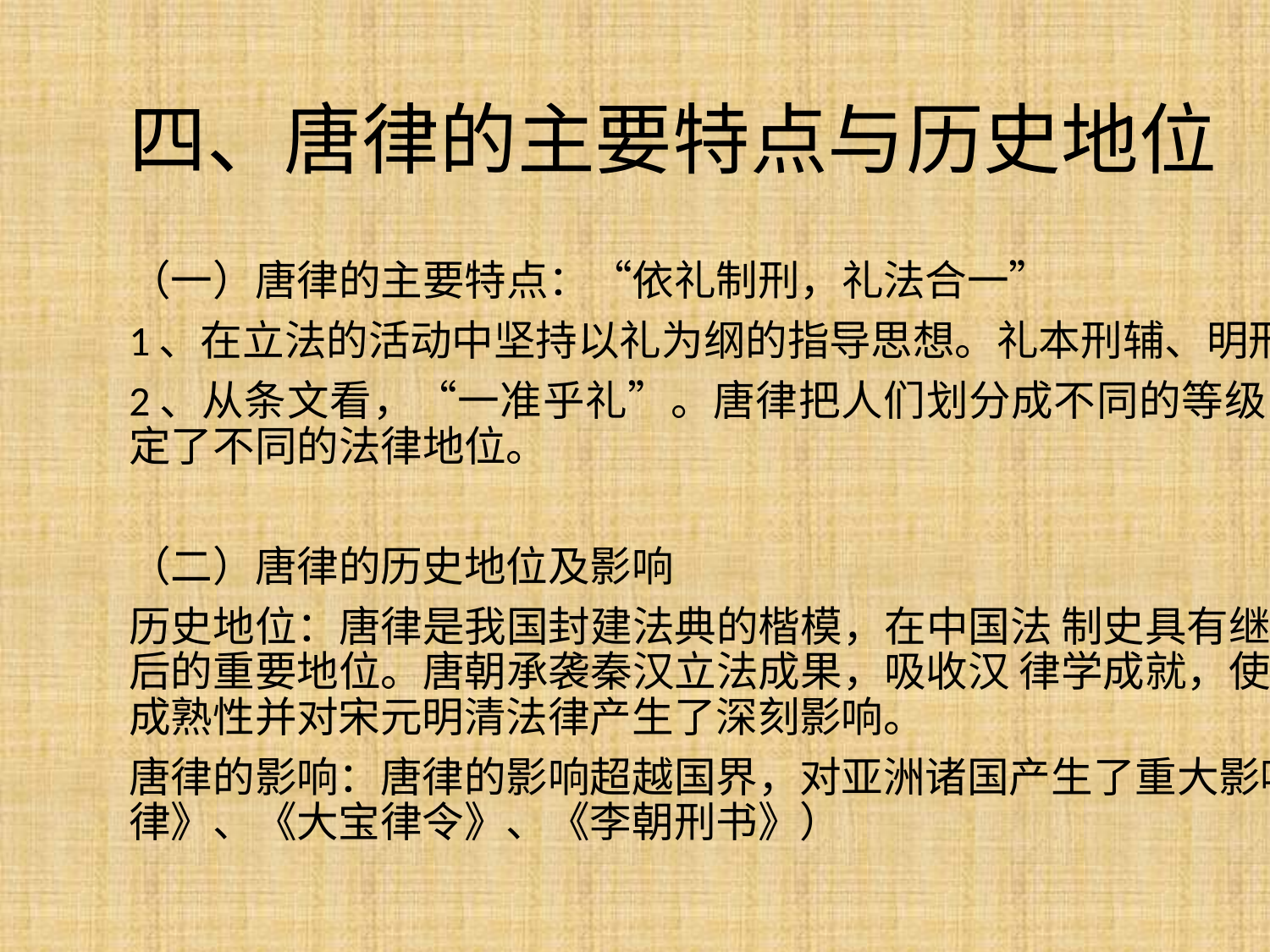

# 四、唐律的主要特点与历史地位
（一）唐律的主要特点：“依礼制刑，礼法合一”
1、在立法的活动中坚持以礼为纲的指导思想。礼本刑辅、明刑助礼。
2、从条文看，“一准乎礼”。唐律把人们划分成不同的等级，并给每个人规定了不同的法律地位。

（二）唐律的历史地位及影响
历史地位：唐律是我国封建法典的楷模，在中国法 制史具有继往开来，承前启后的重要地位。唐朝承袭秦汉立法成果，吸收汉 律学成就，使唐律表现高度的成熟性并对宋元明清法律产生了深刻影响。
唐律的影响：唐律的影响超越国界，对亚洲诸国产生了重大影响。（《高丽律》、《大宝律令》、《李朝刑书》）